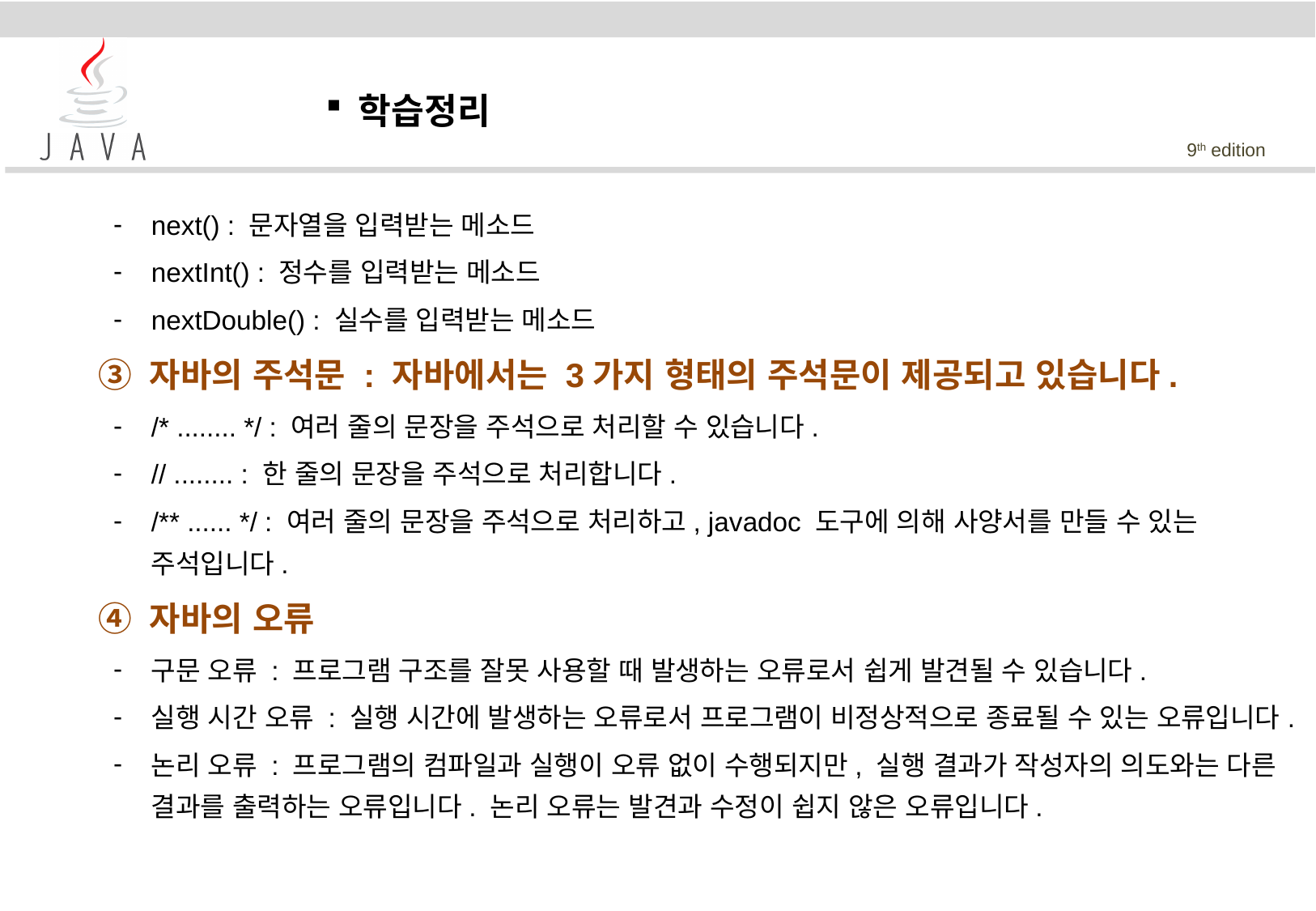

학습정리
next() : 문자열을 입력받는 메소드
nextInt() : 정수를 입력받는 메소드
nextDouble() : 실수를 입력받는 메소드
	③ 자바의 주석문 : 자바에서는 3가지 형태의 주석문이 제공되고 있습니다.
/* ........ */ : 여러 줄의 문장을 주석으로 처리할 수 있습니다.
// ........ : 한 줄의 문장을 주석으로 처리합니다.
/** ...... */ : 여러 줄의 문장을 주석으로 처리하고, javadoc 도구에 의해 사양서를 만들 수 있는 주석입니다.
	④ 자바의 오류
구문 오류 : 프로그램 구조를 잘못 사용할 때 발생하는 오류로서 쉽게 발견될 수 있습니다.
실행 시간 오류 : 실행 시간에 발생하는 오류로서 프로그램이 비정상적으로 종료될 수 있는 오류입니다.
논리 오류 : 프로그램의 컴파일과 실행이 오류 없이 수행되지만, 실행 결과가 작성자의 의도와는 다른 결과를 출력하는 오류입니다. 논리 오류는 발견과 수정이 쉽지 않은 오류입니다.